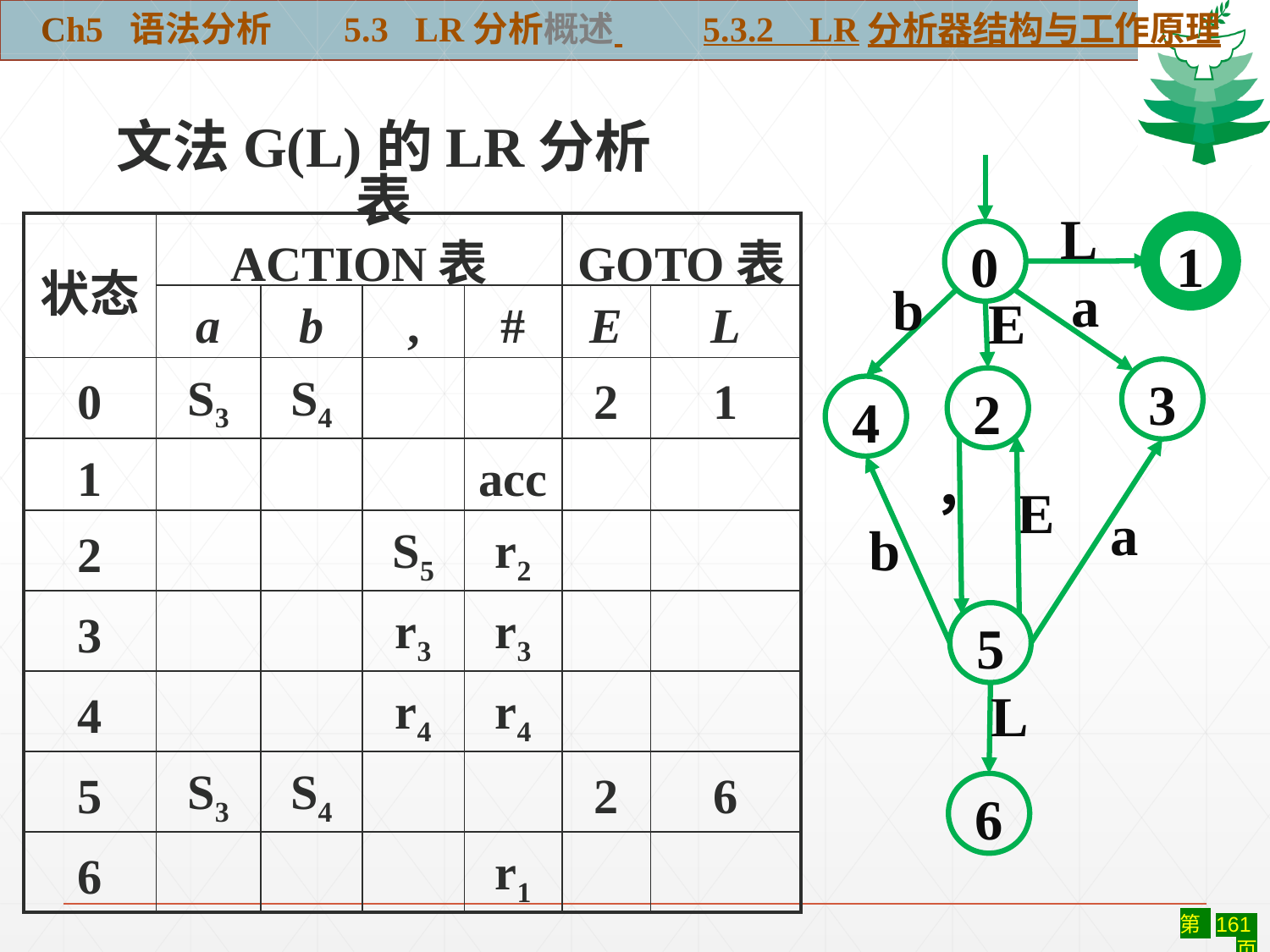

Ch5  语法分析        5.3   LR分析概述          5.3.2    LR分析器结构与工作原理
文法G(L)的LR分析表
L
1
0
a
b
E
3
2
4
E
a
b
5
L
6
，
| 状态 | ACTION表 |  |  |  | GOTO表 |  |
| --- | --- | --- | --- | --- | --- | --- |
|  | a | b | , | # | E | L |
| 0 | S3 | S4 |  |  | 2 | 1 |
| 1 |  |  |  | acc |  |  |
| 2 |  |  | S5 | r2 |  |  |
| 3 |  |  | r3 | r3 |  |  |
| 4 |  |  | r4 | r4 |  |  |
| 5 | S3 | S4 |  |  | 2 | 6 |
| 6 |  |  |  | r1 |  |  |